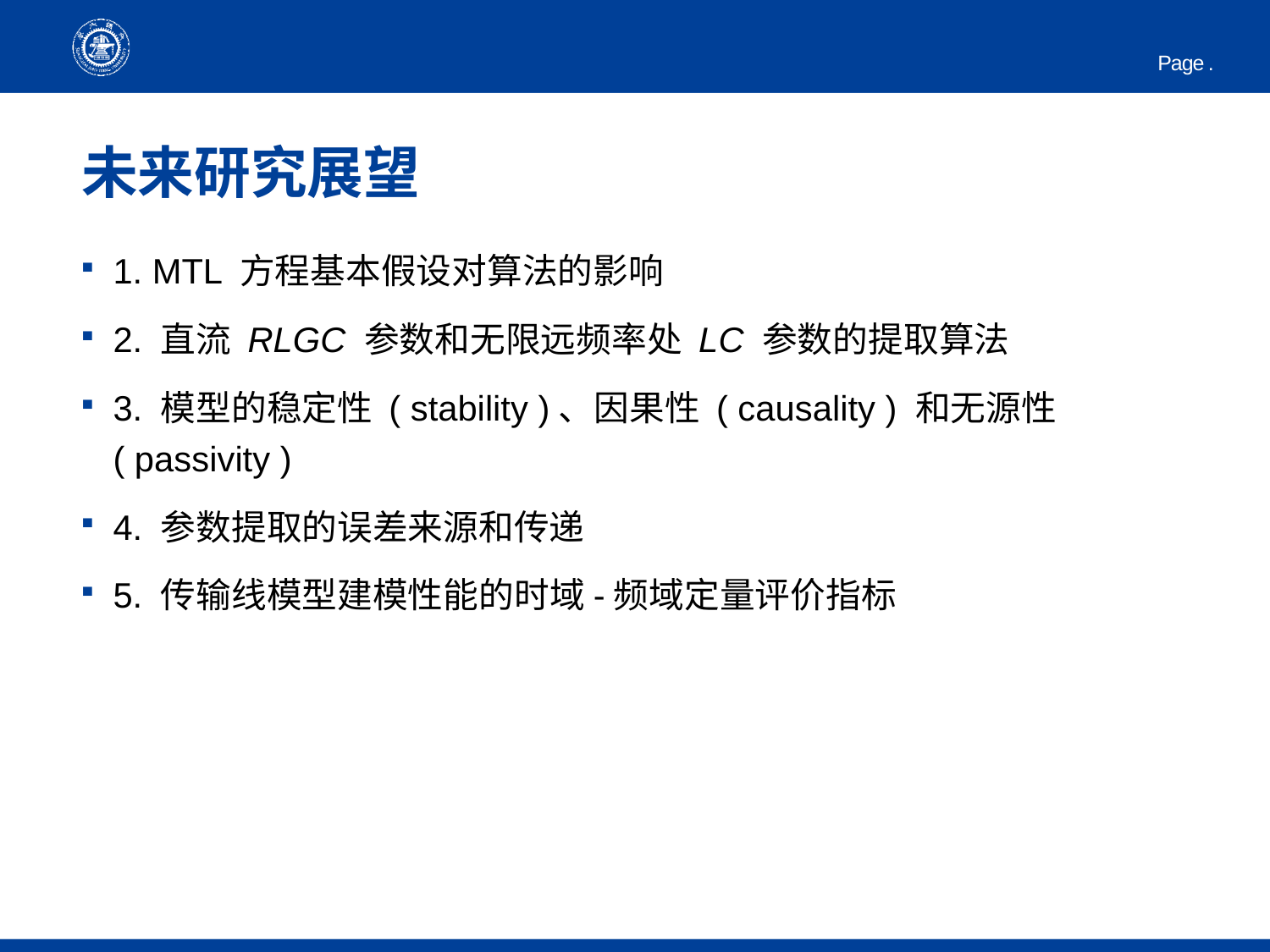

35
# 未来研究展望
1. MTL 方程基本假设对算法的影响
2. 直流 RLGC 参数和无限远频率处 LC 参数的提取算法
3. 模型的稳定性 ( stability )、因果性 ( causality ) 和无源性 ( passivity )
4. 参数提取的误差来源和传递
5. 传输线模型建模性能的时域-频域定量评价指标